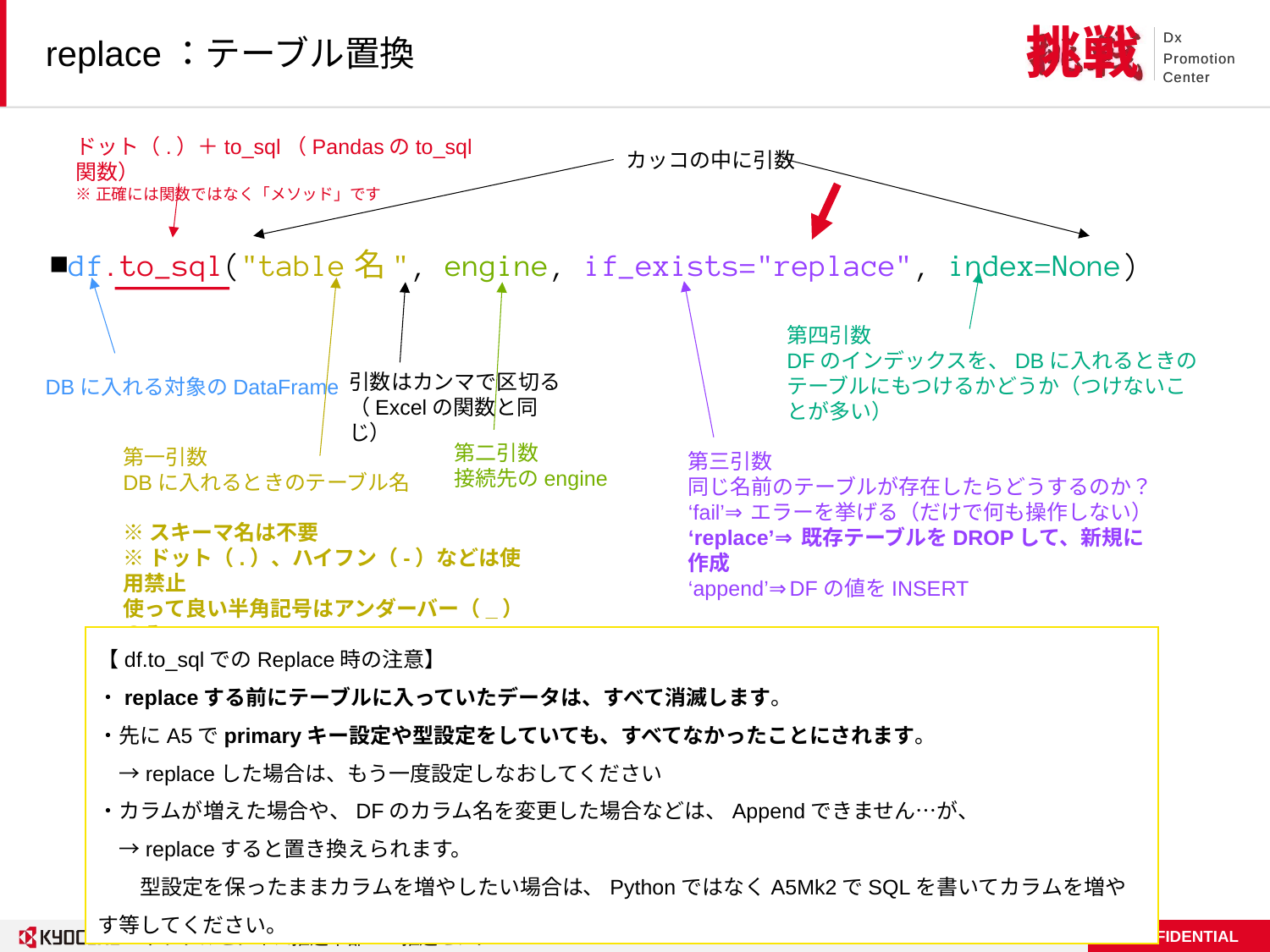

# replace：テーブル置換
ドット（.）＋to_sql（Pandasのto_sql関数）
※正確には関数ではなく「メソッド」です
カッコの中に引数

■df.to_sql("table名", engine, if_exists="replace", index=None)
第四引数
DFのインデックスを、DBに入れるときのテーブルにもつけるかどうか（つけないことが多い）
引数はカンマで区切る
（Excelの関数と同じ）
DBに入れる対象のDataFrame
第二引数
接続先のengine
第一引数
DBに入れるときのテーブル名

※スキーマ名は不要
※ドット（.）、ハイフン（-）などは使用禁止
使って良い半角記号はアンダーバー（_）のみ
第三引数
同じ名前のテーブルが存在したらどうするのか？
‘fail’⇒エラーを挙げる（だけで何も操作しない）
‘replace’⇒既存テーブルをDROPして、新規に作成
‘append’⇒DFの値をINSERT
【df.to_sqlでのReplace時の注意】
・replaceする前にテーブルに入っていたデータは、すべて消滅します。
・先にA5でprimaryキー設定や型設定をしていても、すべてなかったことにされます。
　→replaceした場合は、もう一度設定しなおしてください
・カラムが増えた場合や、DFのカラム名を変更した場合などは、Appendできません…が、
　→replaceすると置き換えられます。
　　型設定を保ったままカラムを増やしたい場合は、PythonではなくA5Mk2でSQLを書いてカラムを増やす等してください。